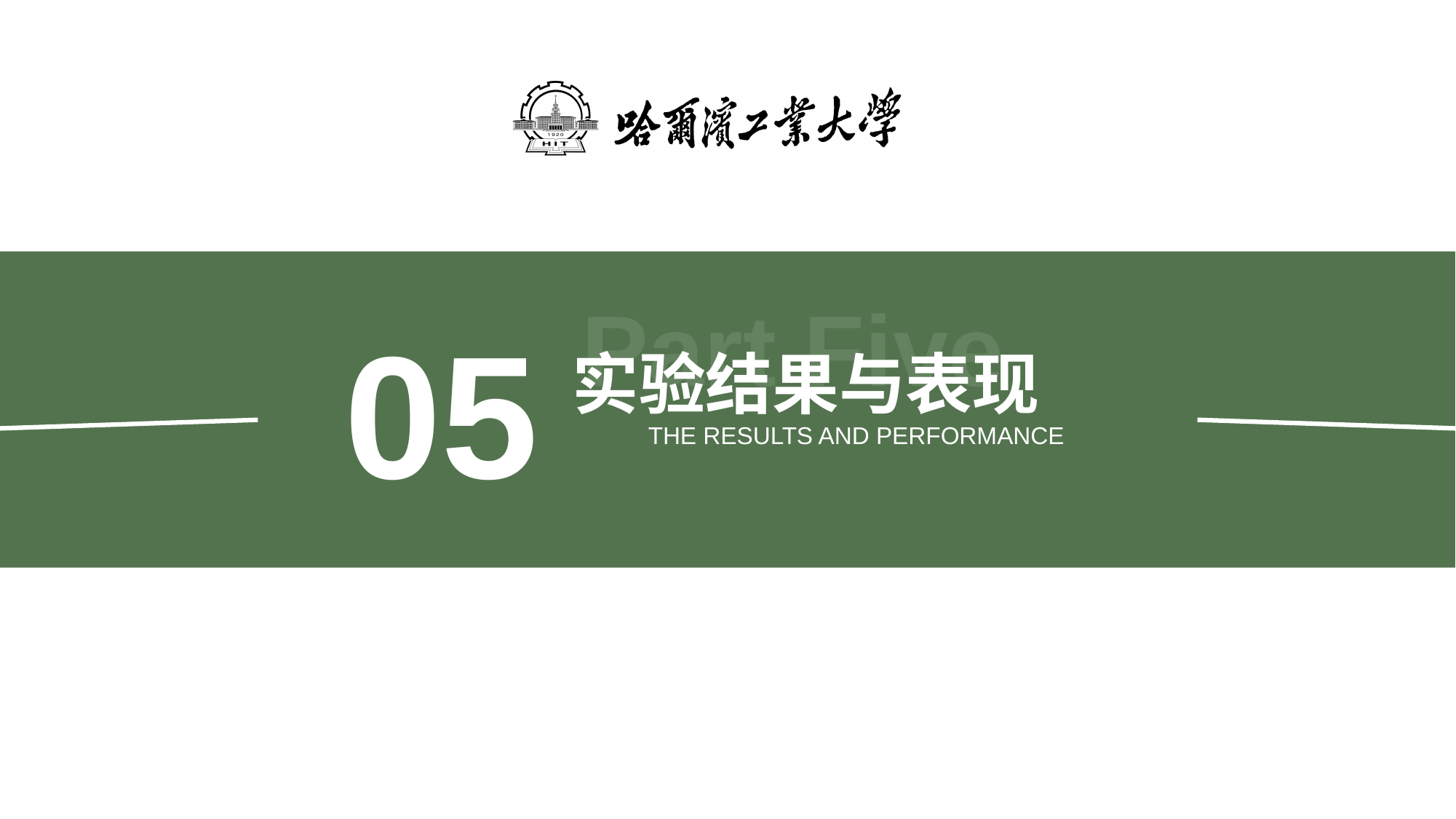

Part Five
05
实验结果与表现
THE RESULTS AND PERFORMANCE